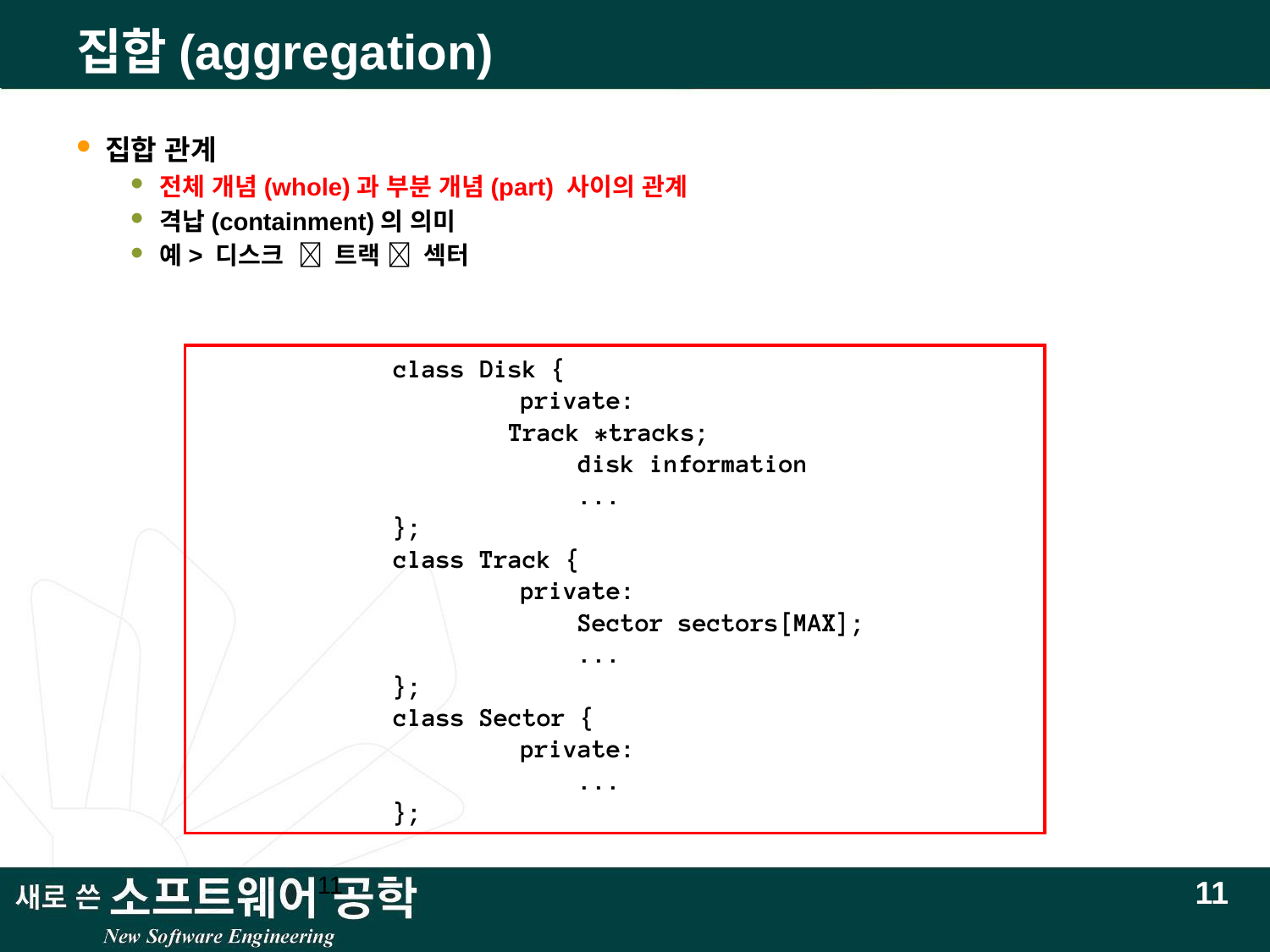

# 집합(aggregation)
집합 관계
전체 개념(whole)과 부분 개념(part) 사이의 관계
격납(containment)의 의미
예> 디스크  ⊃  트랙 ⊃  섹터

class Disk {
	private:
        Track *tracks;
	    disk information
	    ...
};
class Track {
	private:
	    Sector sectors[MAX];
	    ...
};
class Sector {
	private:
	    ...
};
11